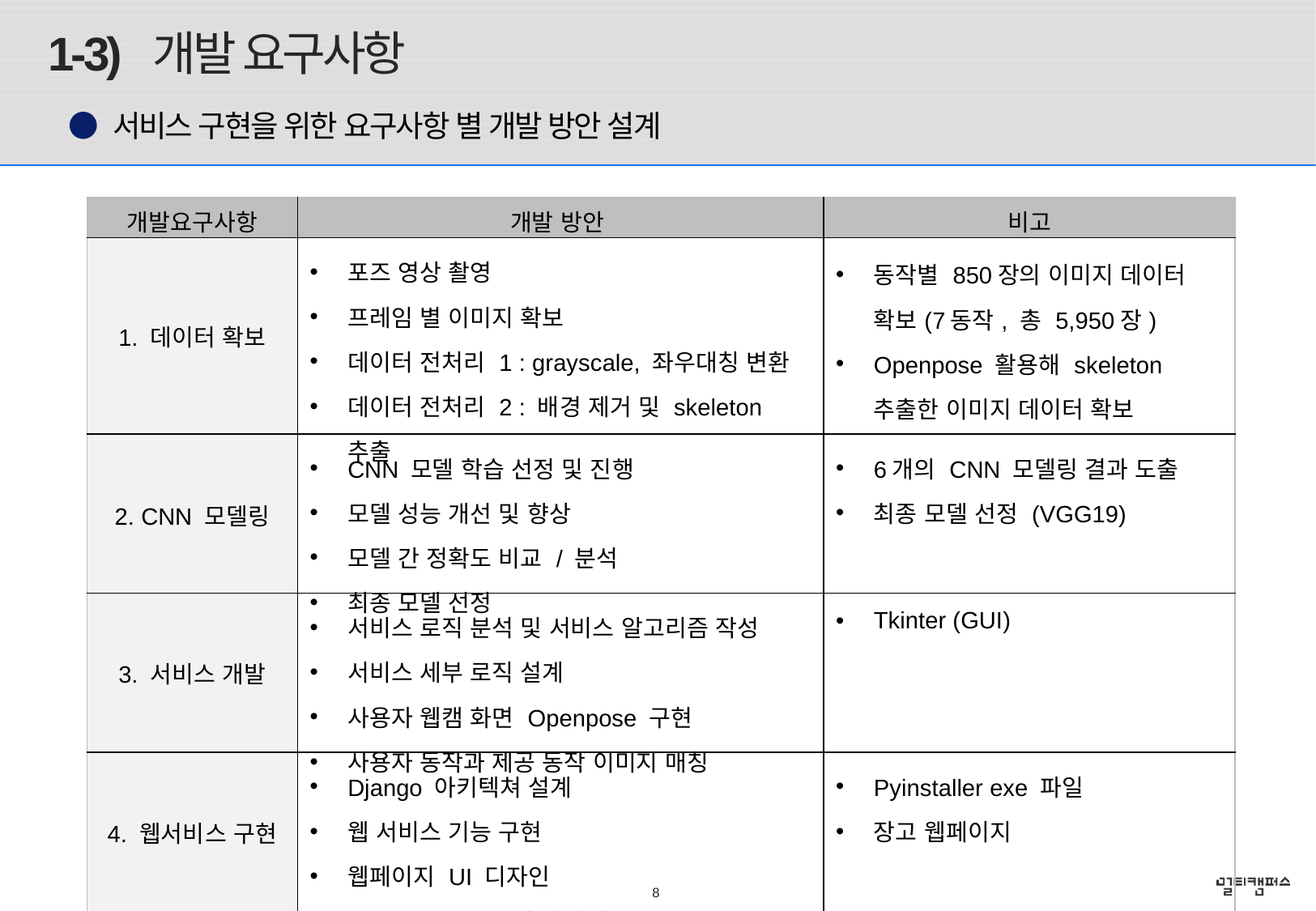

# 1-3)  개발 요구사항
● 서비스 구현을 위한 요구사항 별 개발 방안 설계
| 개발요구사항 | 개발 방안 | 비고 |
| --- | --- | --- |
| 1. 데이터 확보 | 포즈 영상 촬영 프레임 별 이미지 확보 데이터 전처리 1 : grayscale, 좌우대칭 변환 데이터 전처리 2 : 배경 제거 및 skeleton 추출 | 동작별 850장의 이미지 데이터 확보(7동작, 총 5,950장) Openpose 활용해 skeleton 추출한 이미지 데이터 확보 |
| 2. CNN 모델링 | CNN 모델 학습 선정 및 진행 모델 성능 개선 및 향상 모델 간 정확도 비교 / 분석 최종 모델 선정 | 6개의 CNN 모델링 결과 도출 최종 모델 선정 (VGG19) |
| 3. 서비스 개발 | 서비스 로직 분석 및 서비스 알고리즘 작성 서비스 세부 로직 설계 사용자 웹캠 화면 Openpose 구현 사용자 동작과 제공 동작 이미지 매칭 | Tkinter (GUI) |
| 4. 웹서비스 구현 | Django 아키텍쳐 설계 웹 서비스 기능 구현 웹페이지 UI 디자인 Pyinstaller.exe 파일 연결 | Pyinstaller exe 파일 장고 웹페이지 |